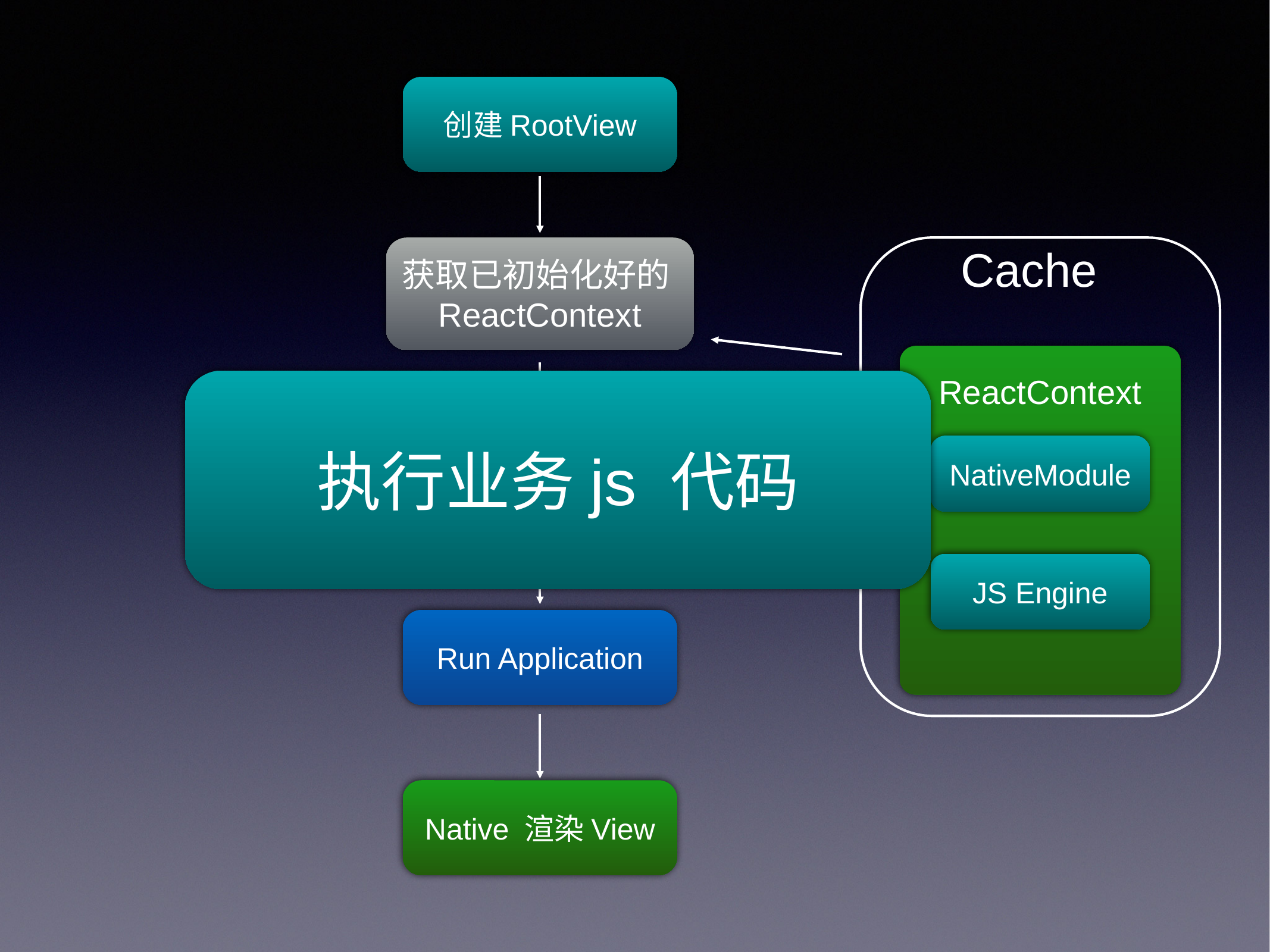

创建RootView

Cache
获取已初始化好的ReactContext

ReactContext
执行业务js 代码
NativeModule

JS Engine
Run Application

Native 渲染View